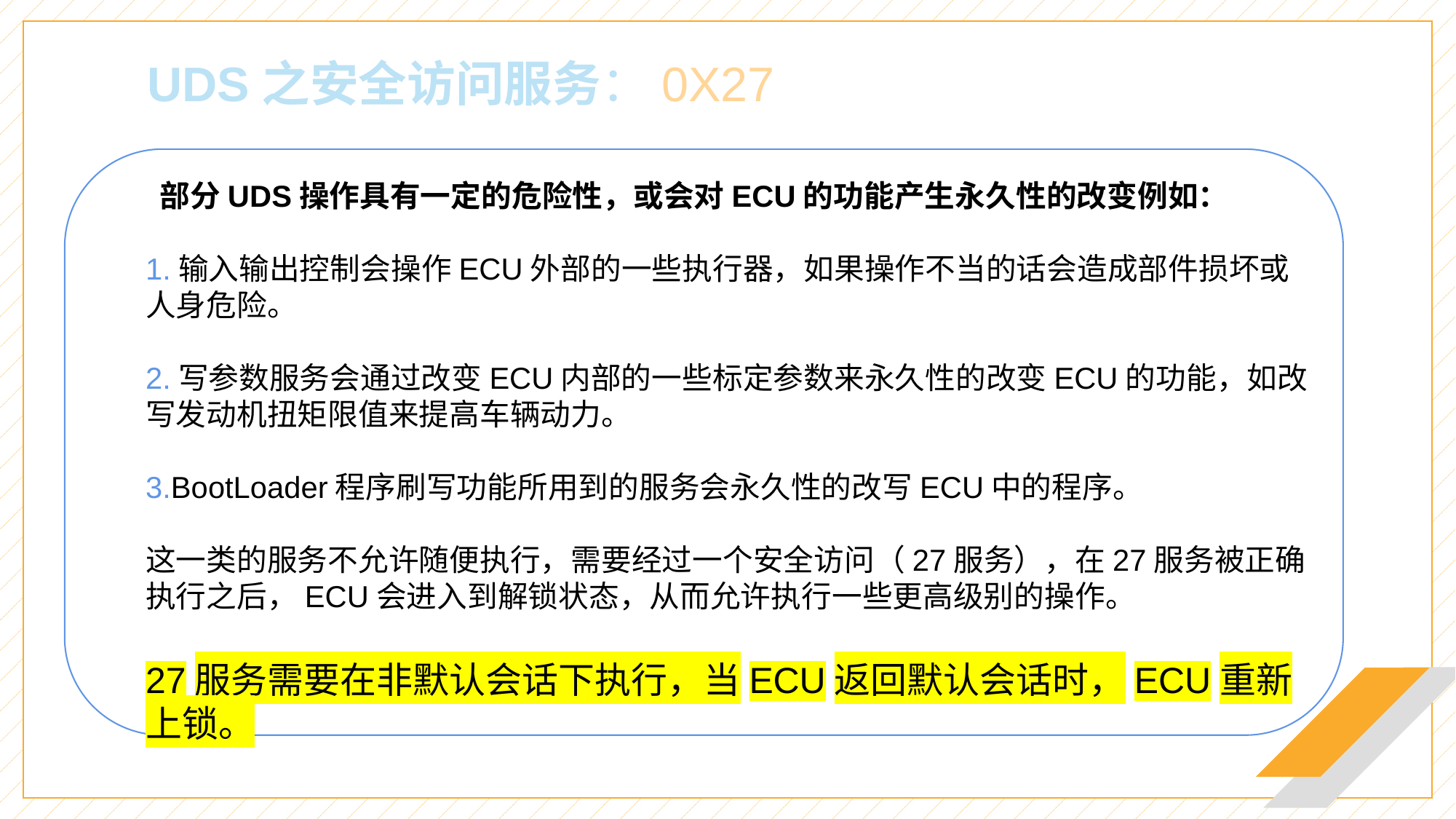

UDS之安全访问服务：0X27

 部分UDS操作具有一定的危险性，或会对ECU的功能产生永久性的改变例如：

1.输入输出控制会操作ECU外部的一些执行器，如果操作不当的话会造成部件损坏或人身危险。

2.写参数服务会通过改变ECU内部的一些标定参数来永久性的改变ECU的功能，如改写发动机扭矩限值来提高车辆动力。

3.BootLoader程序刷写功能所用到的服务会永久性的改写ECU中的程序。

这一类的服务不允许随便执行，需要经过一个安全访问（27服务），在27服务被正确执行之后，ECU会进入到解锁状态，从而允许执行一些更高级别的操作。

27服务需要在非默认会话下执行，当ECU返回默认会话时，ECU重新上锁。